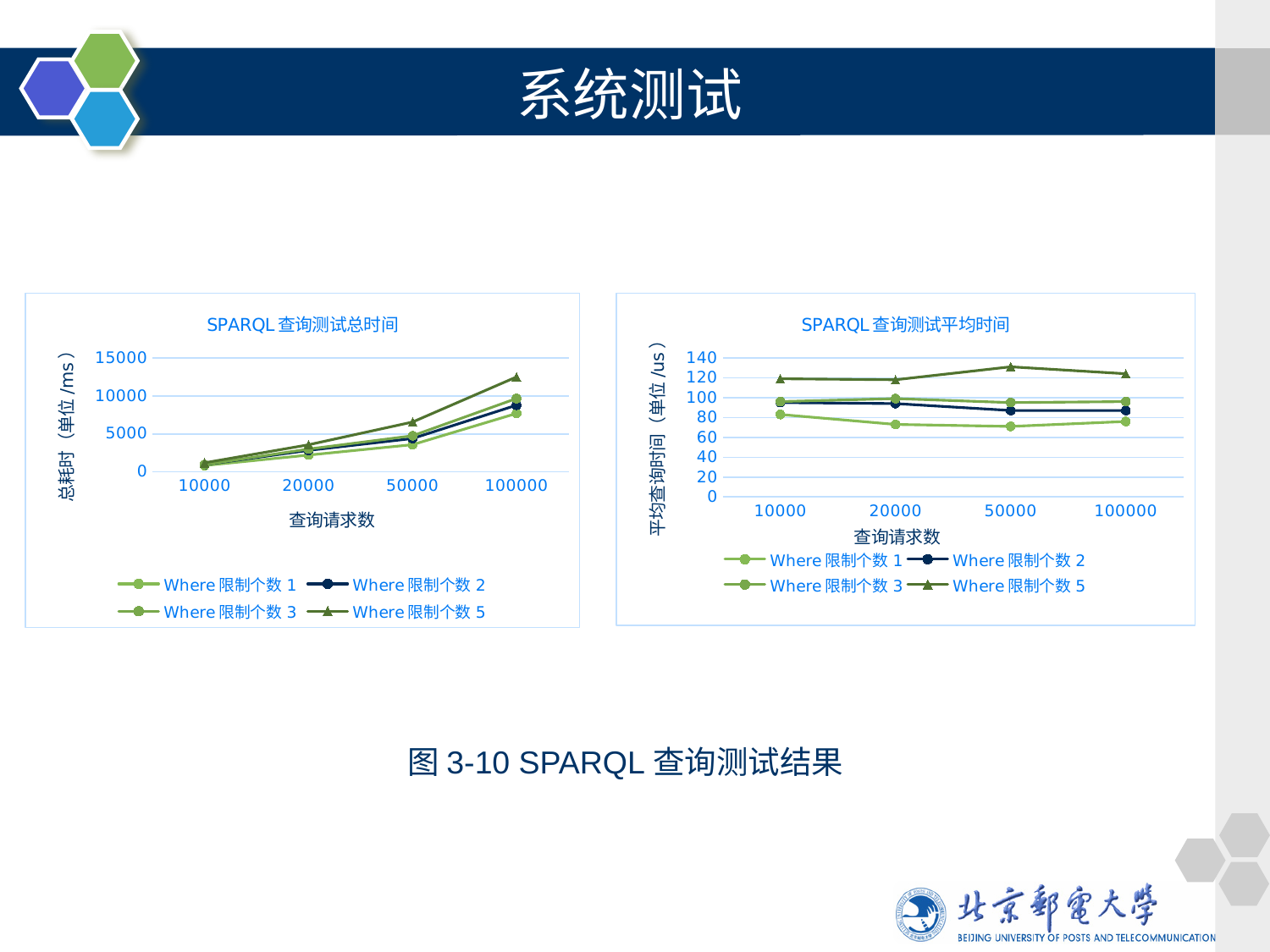

系统测试

### Chart: SPARQL查询测试总时间

| Category | Where限制个数1 | Where限制个数2 | Where限制个数3 | Where限制个数5 |
|---|---|---|---|---|
| 10000.0 | 835.0 | 956.0 | 961.0 | 1190.0 |
| 20000.0 | 2214.0 | 2832.0 | 2997.0 | 3568.0 |
| 50000.0 | 3584.0 | 4387.0 | 4753.0 | 6565.0 |
| 100000.0 | 7694.0 | 8783.0 | 9658.0 | 12499.0 |

### Chart: SPARQL查询测试平均时间

| Category | Where限制个数1 | Where限制个数2 | Where限制个数3 | Where限制个数5 |
|---|---|---|---|---|
| 10000.0 | 83.0 | 95.0 | 96.0 | 119.0 |
| 20000.0 | 73.0 | 94.0 | 99.0 | 118.0 |
| 50000.0 | 71.0 | 87.0 | 95.0 | 131.0 |
| 100000.0 | 76.0 | 87.0 | 96.0 | 124.0 |
图3-10 SPARQL查询测试结果